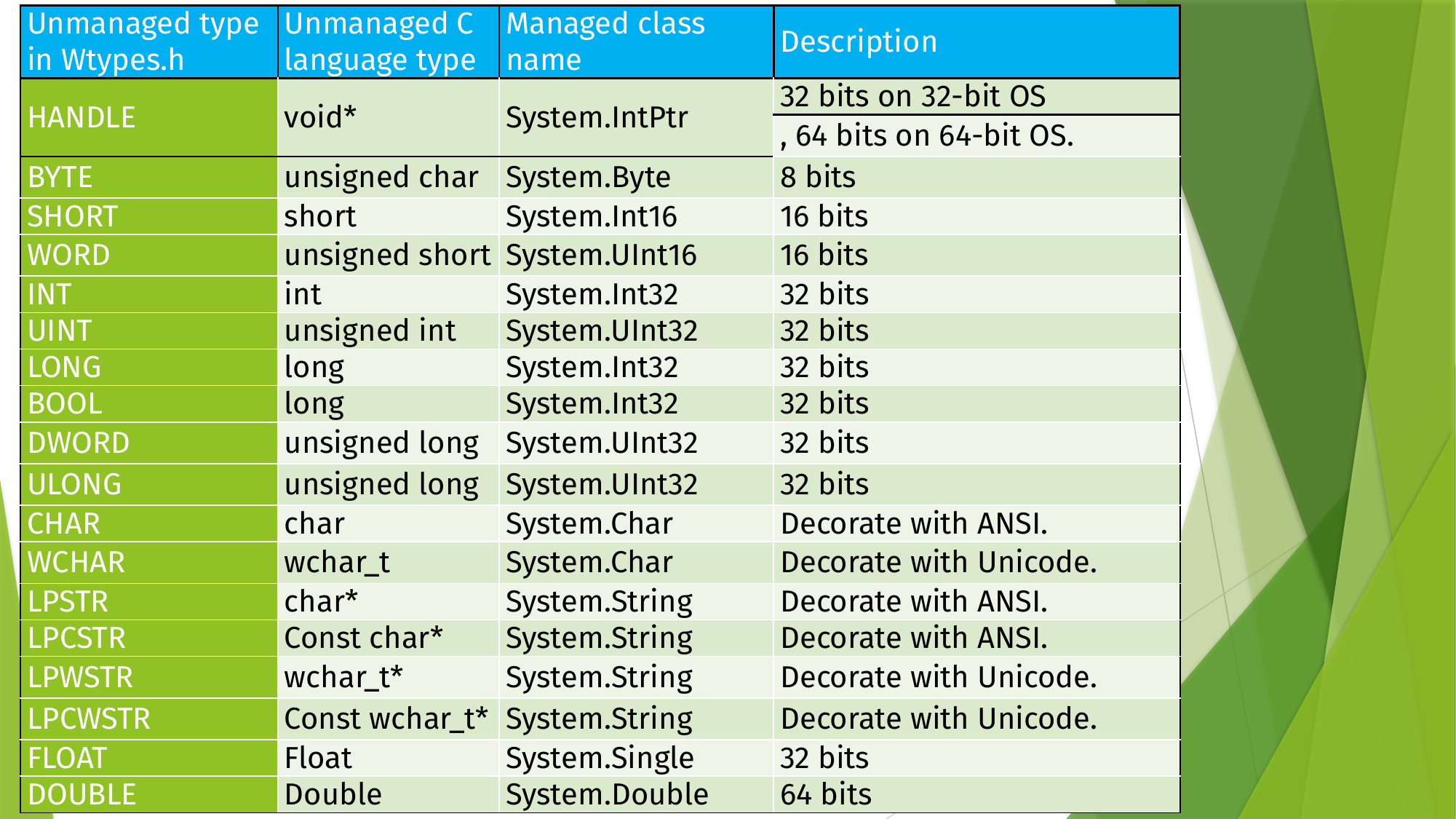

| Unmanaged type in Wtypes.h | Unmanaged C language type | Managed class name | Description |
| --- | --- | --- | --- |
| HANDLE | void\* | System.IntPtr | 32 bits on 32-bit OS |
|  |  |  | , 64 bits on 64-bit OS. |
| BYTE | unsigned char | System.Byte | 8 bits |
| SHORT | short | System.Int16 | 16 bits |
| WORD | unsigned short | System.UInt16 | 16 bits |
| INT | int | System.Int32 | 32 bits |
| UINT | unsigned int | System.UInt32 | 32 bits |
| LONG | long | System.Int32 | 32 bits |
| BOOL | long | System.Int32 | 32 bits |
| DWORD | unsigned long | System.UInt32 | 32 bits |
| ULONG | unsigned long | System.UInt32 | 32 bits |
| CHAR | char | System.Char | Decorate with ANSI. |
| WCHAR | wchar\_t | System.Char | Decorate with Unicode. |
| LPSTR | char\* | System.String | Decorate with ANSI. |
| LPCSTR | Const char\* | System.String | Decorate with ANSI. |
| LPWSTR | wchar\_t\* | System.String | Decorate with Unicode. |
| LPCWSTR | Const wchar\_t\* | System.String | Decorate with Unicode. |
| FLOAT | Float | System.Single | 32 bits |
| DOUBLE | Double | System.Double | 64 bits |
C#语言Windows程序设计